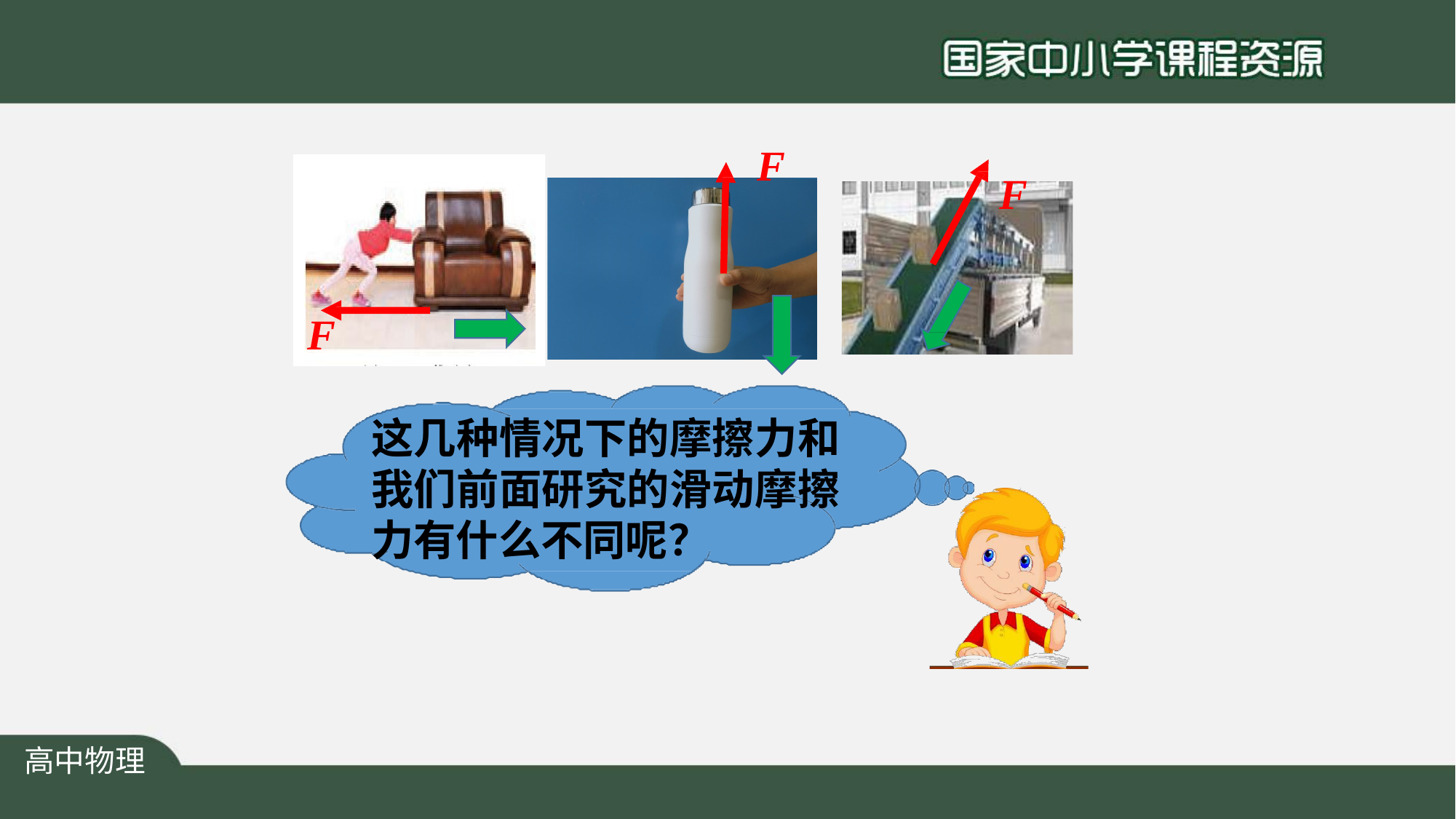

F

F

F

这几种情况下的摩擦力和 我们前面研究的滑动摩擦 力有什么不同呢？

高中物理